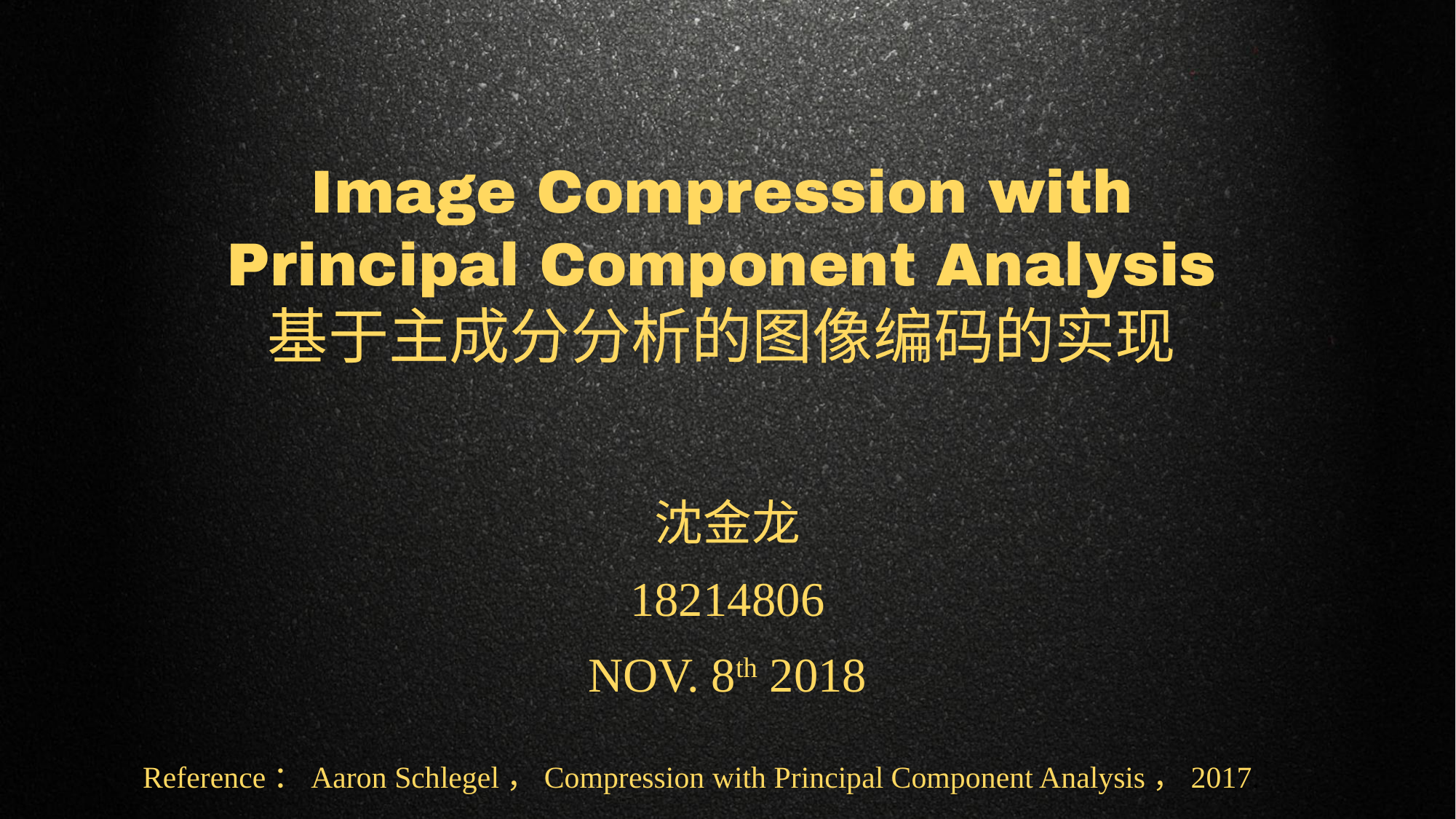

Image Compression with Principal Component Analysis
基于主成分分析的图像编码的实现
沈金龙
18214806
NOV. 8th 2018
Reference：Aaron Schlegel，Compression with Principal Component Analysis，2017.